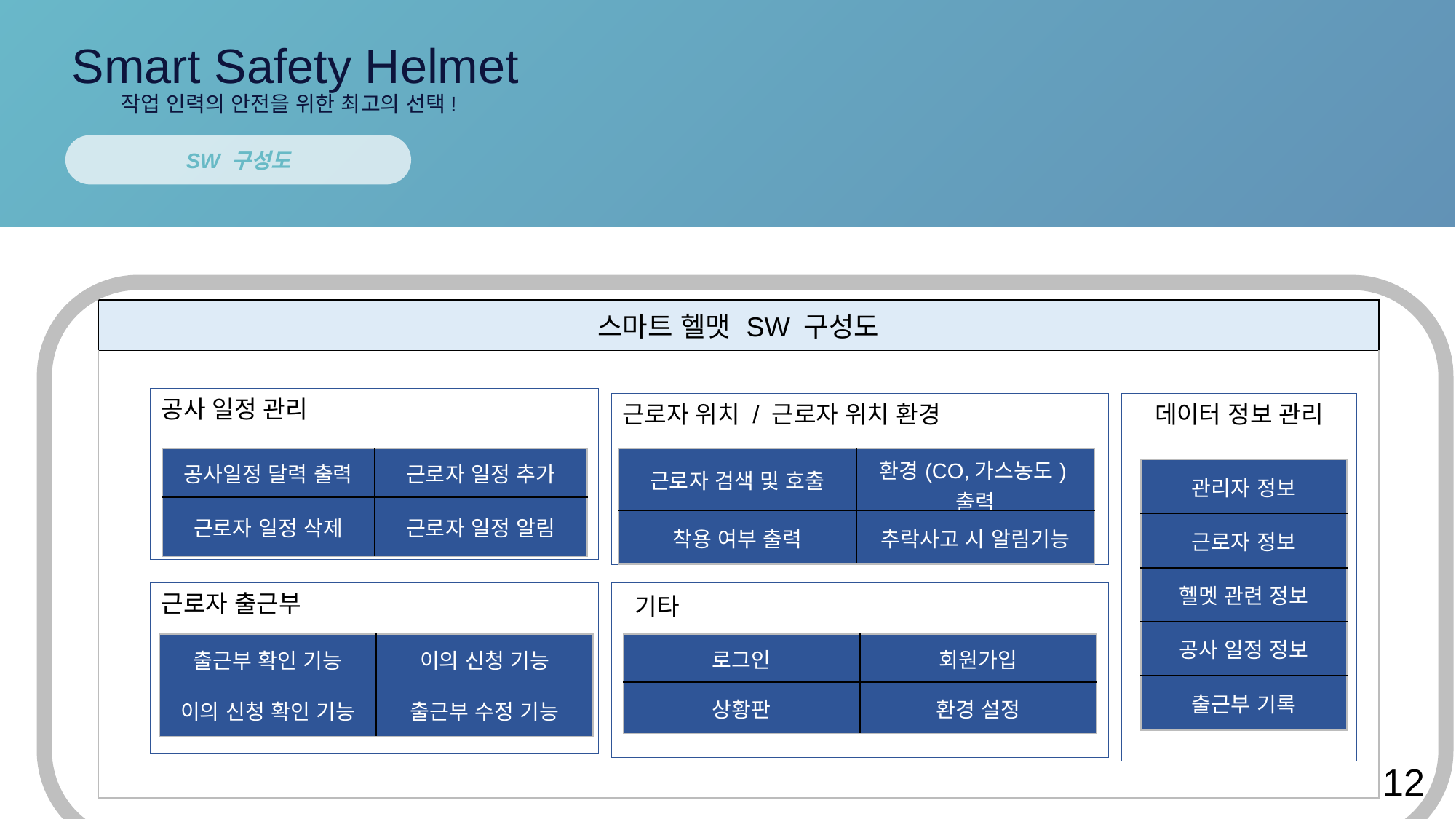

Smart Safety Helmet
작업 인력의 안전을 위한 최고의 선택!
SW 구성도

〉

| 스마트 헬맷 SW 구성도 |
| --- |
|  |
공사 일정 관리

근로자 위치 / 근로자 위치 환경

데이터 정보 관리

| 공사일정 달력 출력 | 근로자 일정 추가 |
| --- | --- |
| 근로자 일정 삭제 | 근로자 일정 알림 |
| 근로자 검색 및 호출 | 환경(CO,가스농도)출력 |
| --- | --- |
| 착용 여부 출력 | 추락사고 시 알림기능 |
| 관리자 정보 |
| --- |
| 근로자 정보 |
| 헬멧 관련 정보 |
| 공사 일정 정보 |
| 출근부 기록 |
근로자 출근부

 기타

| 출근부 확인 기능 | 이의 신청 기능 |
| --- | --- |
| 이의 신청 확인 기능 | 출근부 수정 기능 |
| 로그인 | 회원가입 |
| --- | --- |
| 상황판 | 환경 설정 |

12